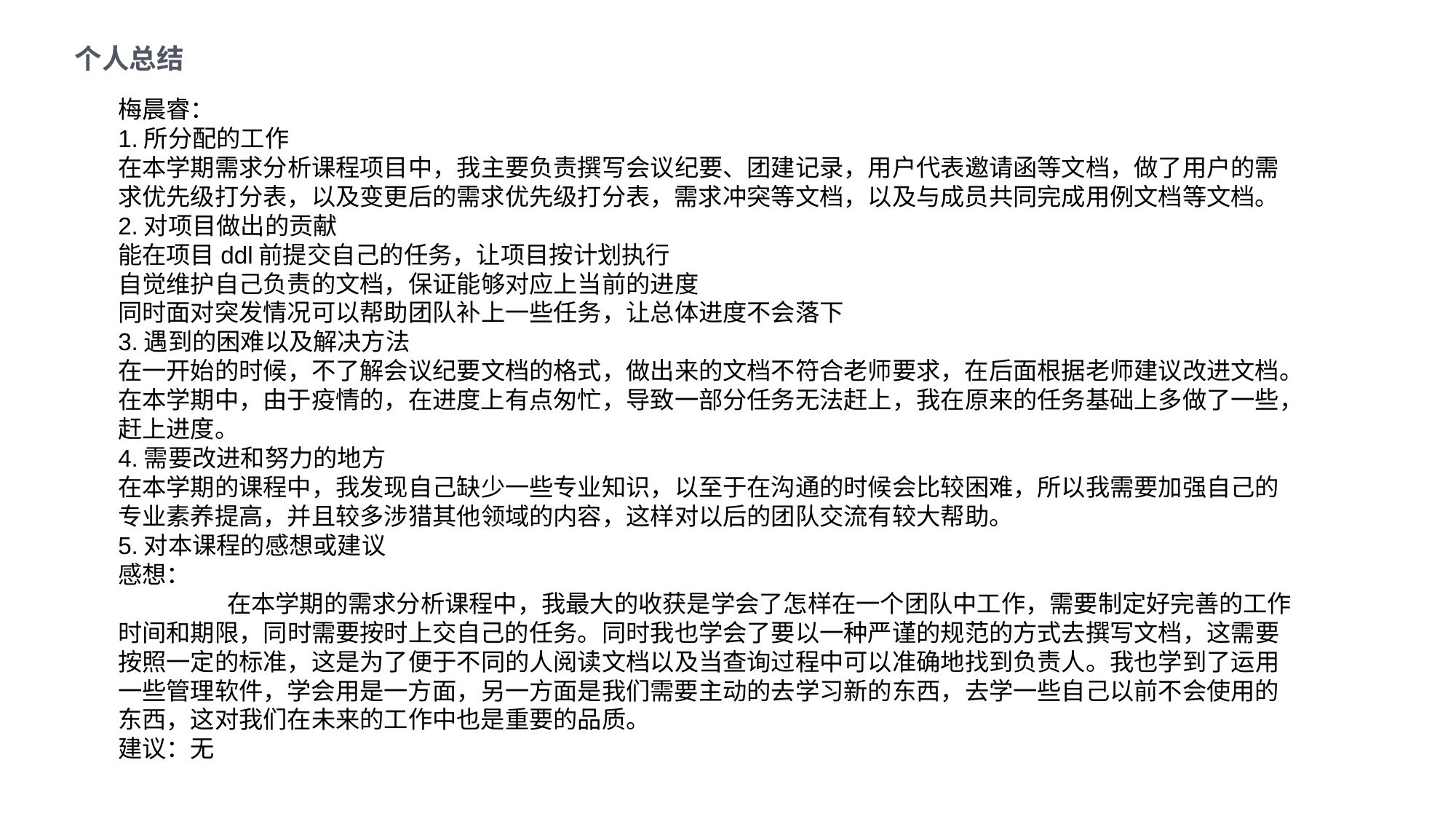

个人总结
梅晨睿：
1.所分配的工作
在本学期需求分析课程项目中，我主要负责撰写会议纪要、团建记录，用户代表邀请函等文档，做了用户的需求优先级打分表，以及变更后的需求优先级打分表，需求冲突等文档，以及与成员共同完成用例文档等文档。
2.对项目做出的贡献
能在项目ddl前提交自己的任务，让项目按计划执行
自觉维护自己负责的文档，保证能够对应上当前的进度
同时面对突发情况可以帮助团队补上一些任务，让总体进度不会落下
3.遇到的困难以及解决方法
在一开始的时候，不了解会议纪要文档的格式，做出来的文档不符合老师要求，在后面根据老师建议改进文档。
在本学期中，由于疫情的，在进度上有点匆忙，导致一部分任务无法赶上，我在原来的任务基础上多做了一些，赶上进度。
4.需要改进和努力的地方
在本学期的课程中，我发现自己缺少一些专业知识，以至于在沟通的时候会比较困难，所以我需要加强自己的专业素养提高，并且较多涉猎其他领域的内容，这样对以后的团队交流有较大帮助。
5.对本课程的感想或建议
感想：
	在本学期的需求分析课程中，我最大的收获是学会了怎样在一个团队中工作，需要制定好完善的工作时间和期限，同时需要按时上交自己的任务。同时我也学会了要以一种严谨的规范的方式去撰写文档，这需要按照一定的标准，这是为了便于不同的人阅读文档以及当查询过程中可以准确地找到负责人。我也学到了运用一些管理软件，学会用是一方面，另一方面是我们需要主动的去学习新的东西，去学一些自己以前不会使用的东西，这对我们在未来的工作中也是重要的品质。
建议：无